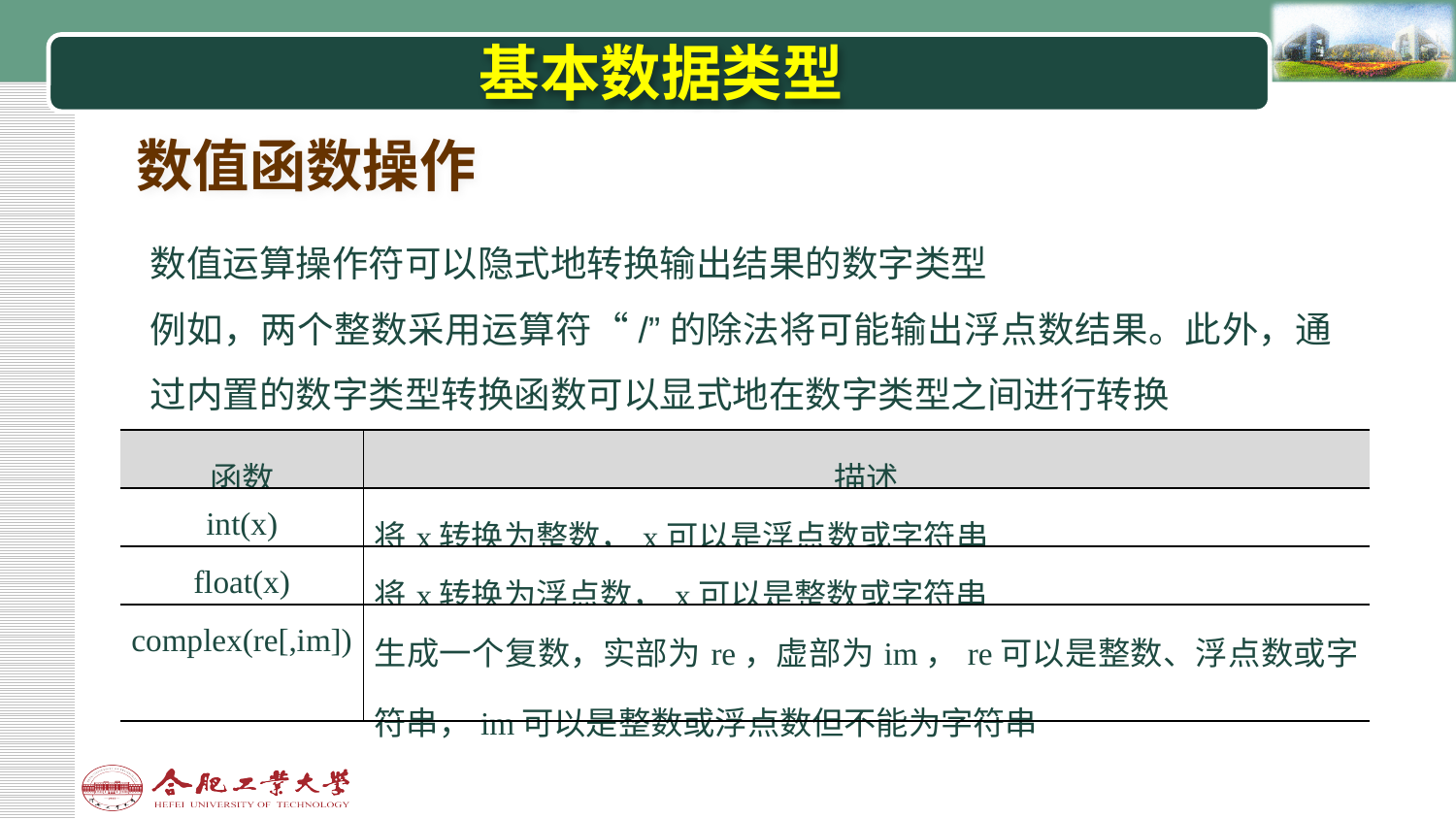

# 基本数据类型
数值函数操作
数值运算操作符可以隐式地转换输出结果的数字类型
例如，两个整数采用运算符“/”的除法将可能输出浮点数结果。此外，通过内置的数字类型转换函数可以显式地在数字类型之间进行转换
| 函数 | 描述 |
| --- | --- |
| int(x) | 将x转换为整数，x可以是浮点数或字符串 |
| float(x) | 将x转换为浮点数，x可以是整数或字符串 |
| complex(re[,im]) | 生成一个复数，实部为re，虚部为im，re可以是整数、浮点数或字符串，im可以是整数或浮点数但不能为字符串 |